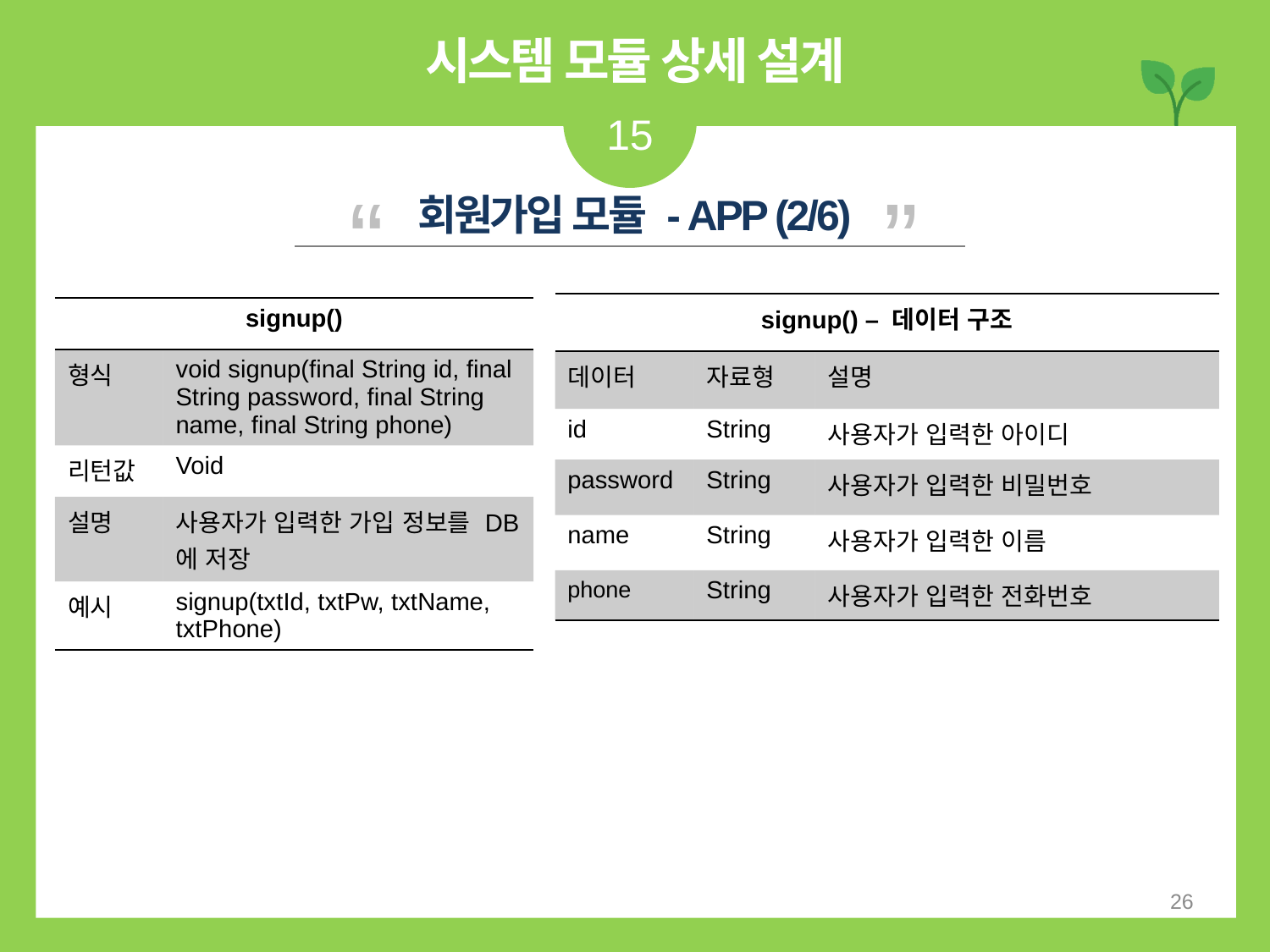

시스템 모듈 상세 설계

15

“                 ”
회원가입 모듈 - APP (2/6)
| signup() – 데이터 구조 |  |  |
| --- | --- | --- |
| 데이터 | 자료형 | 설명 |
| id | String | 사용자가 입력한 아이디 |
| password | String | 사용자가 입력한 비밀번호 |
| name | String | 사용자가 입력한 이름 |
| phone | String | 사용자가 입력한 전화번호 |
| signup() |  |
| --- | --- |
| 형식 | void signup(final String id, final String password, final String name, final String phone) |
| 리턴값 | Void |
| 설명 | 사용자가 입력한 가입 정보를 DB에 저장 |
| 예시 | signup(txtId, txtPw, txtName, txtPhone) |
26